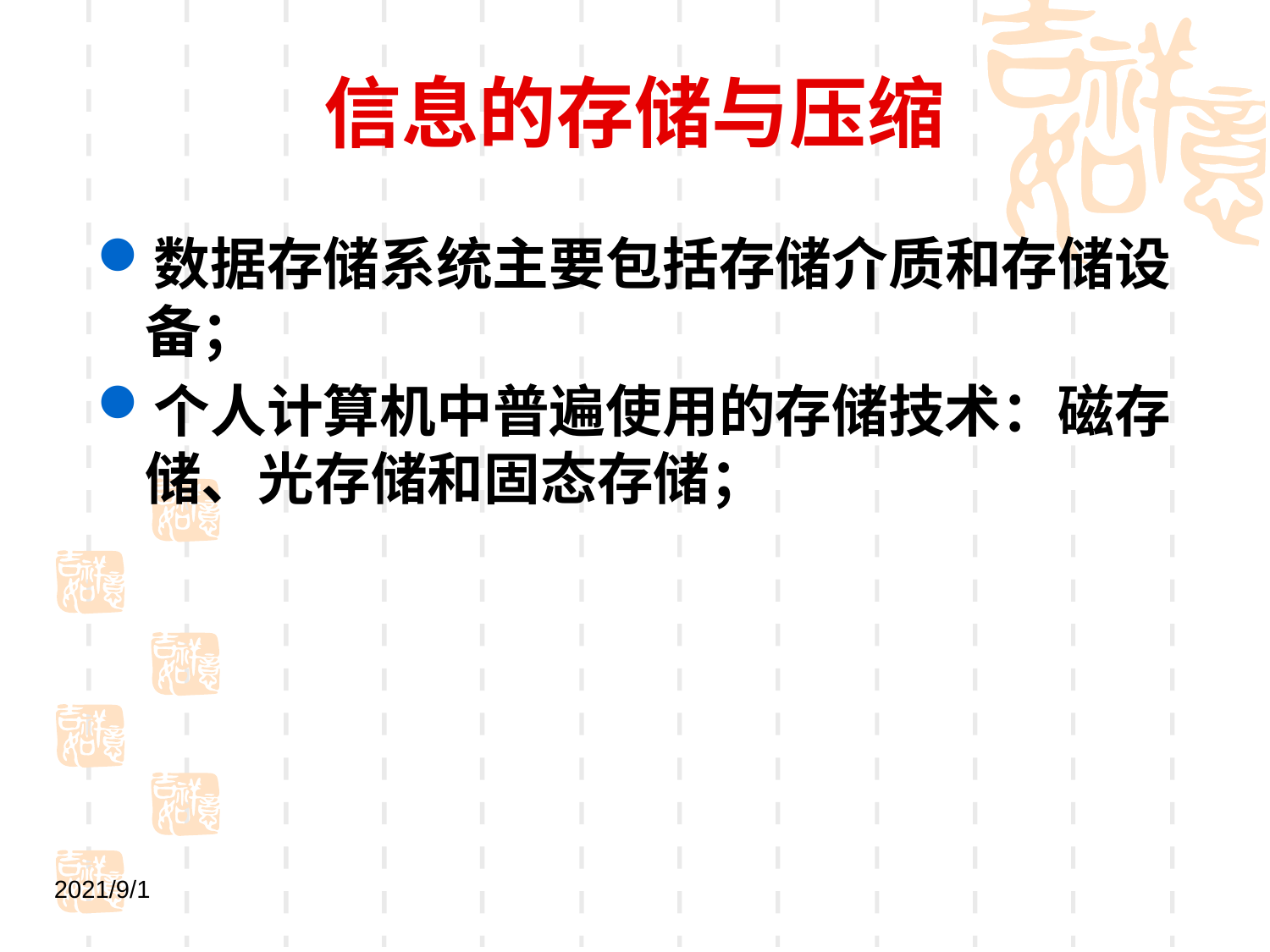

# 信息的存储与压缩
数据存储系统主要包括存储介质和存储设备；
个人计算机中普遍使用的存储技术：磁存储、光存储和固态存储；

2021/9/1